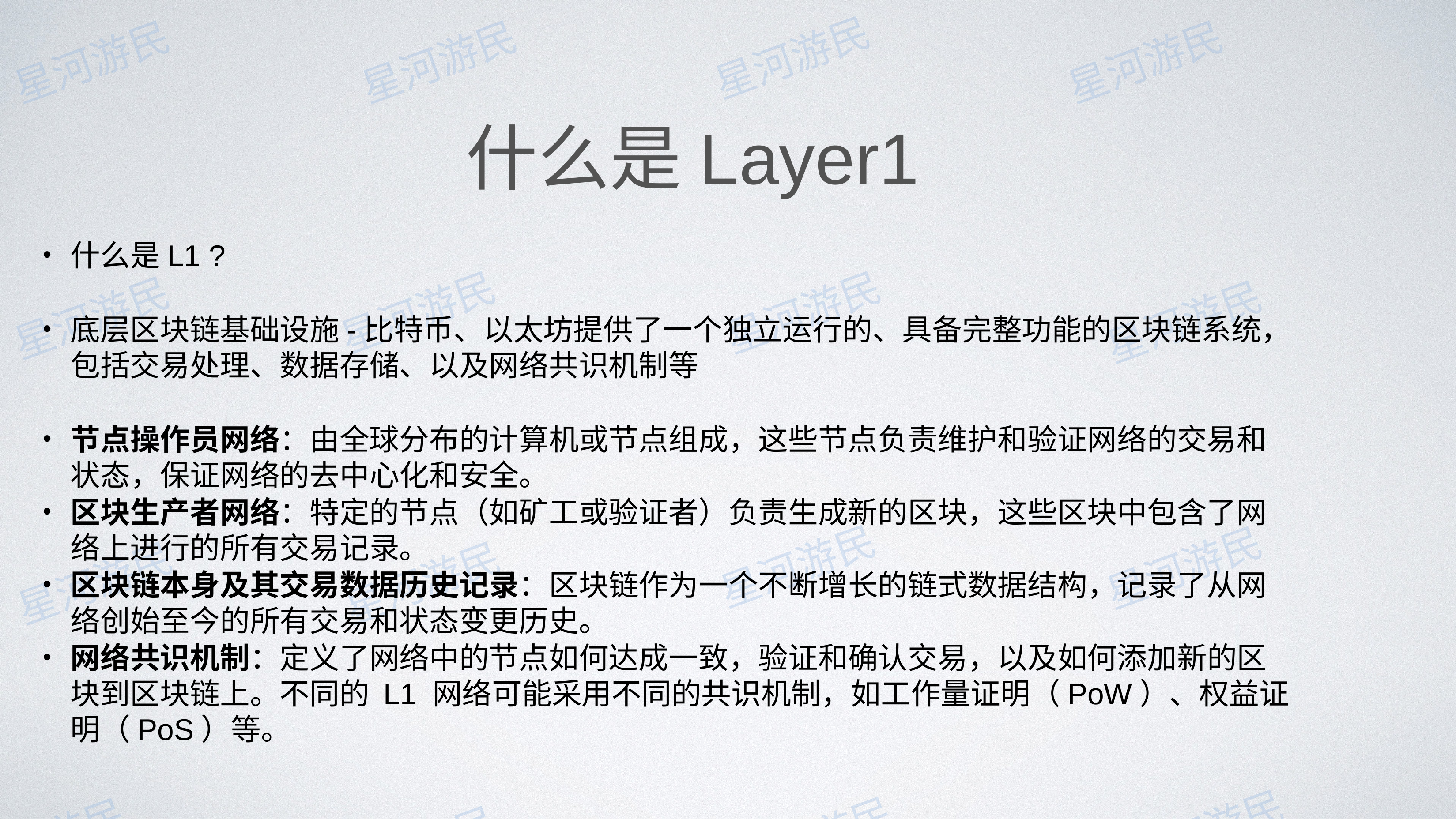

# 什么是Layer1
什么是L1 ?

底层区块链基础设施-比特币、以太坊提供了一个独立运行的、具备完整功能的区块链系统，包括交易处理、数据存储、以及网络共识机制等

节点操作员网络：由全球分布的计算机或节点组成，这些节点负责维护和验证网络的交易和状态，保证网络的去中心化和安全。
区块生产者网络：特定的节点（如矿工或验证者）负责生成新的区块，这些区块中包含了网络上进行的所有交易记录。
区块链本身及其交易数据历史记录：区块链作为一个不断增长的链式数据结构，记录了从网络创始至今的所有交易和状态变更历史。
网络共识机制：定义了网络中的节点如何达成一致，验证和确认交易，以及如何添加新的区块到区块链上。不同的 L1 网络可能采用不同的共识机制，如工作量证明（PoW）、权益证明（PoS）等。